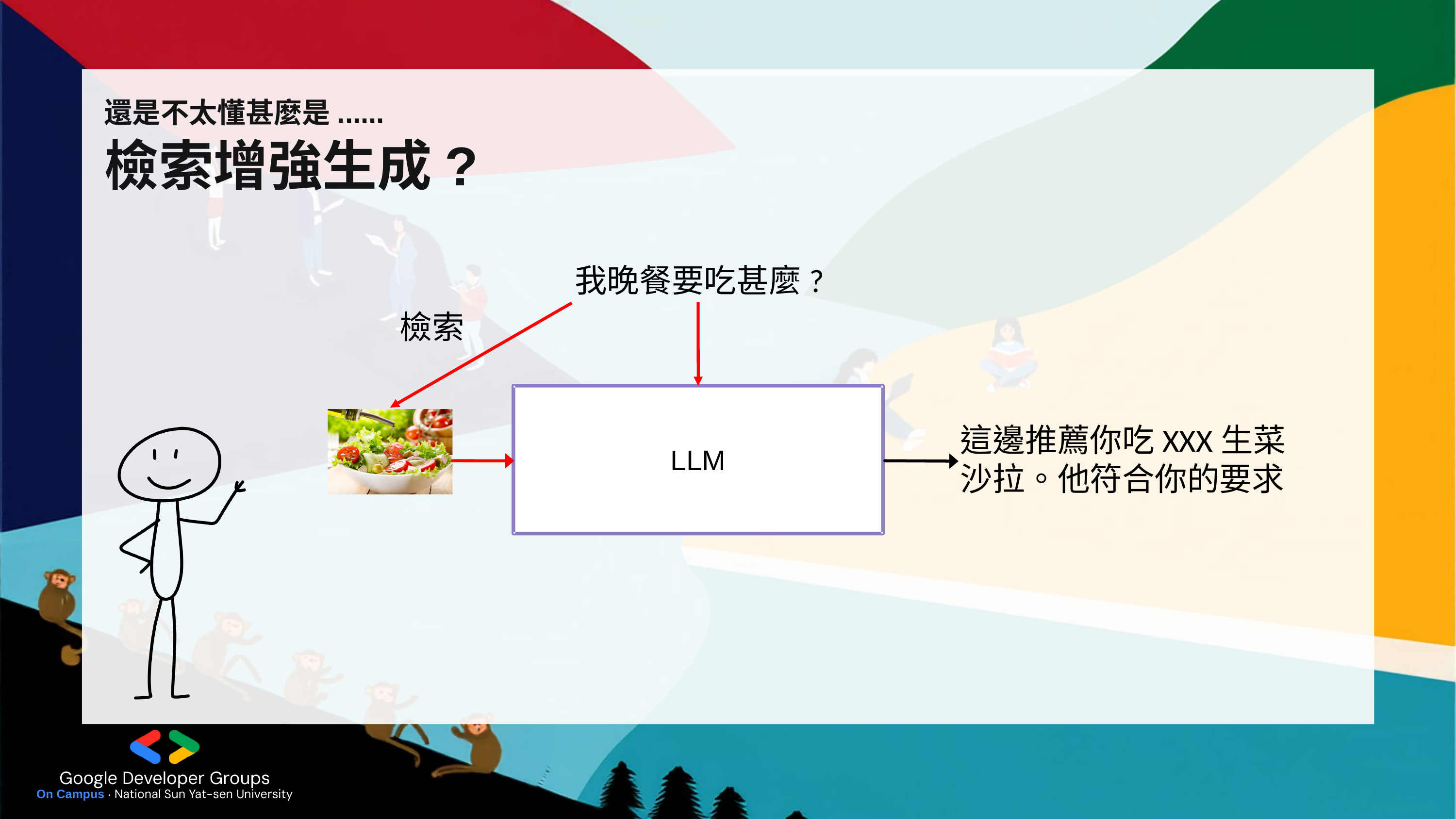

Google Developer Groups
On Campus ‧ National Sun Yat-sen University
還是不太懂甚麼是......
檢索增強生成?
我晚餐要吃甚麼?
檢索

LLM

這邊推薦你吃XXX生菜沙拉。他符合你的要求